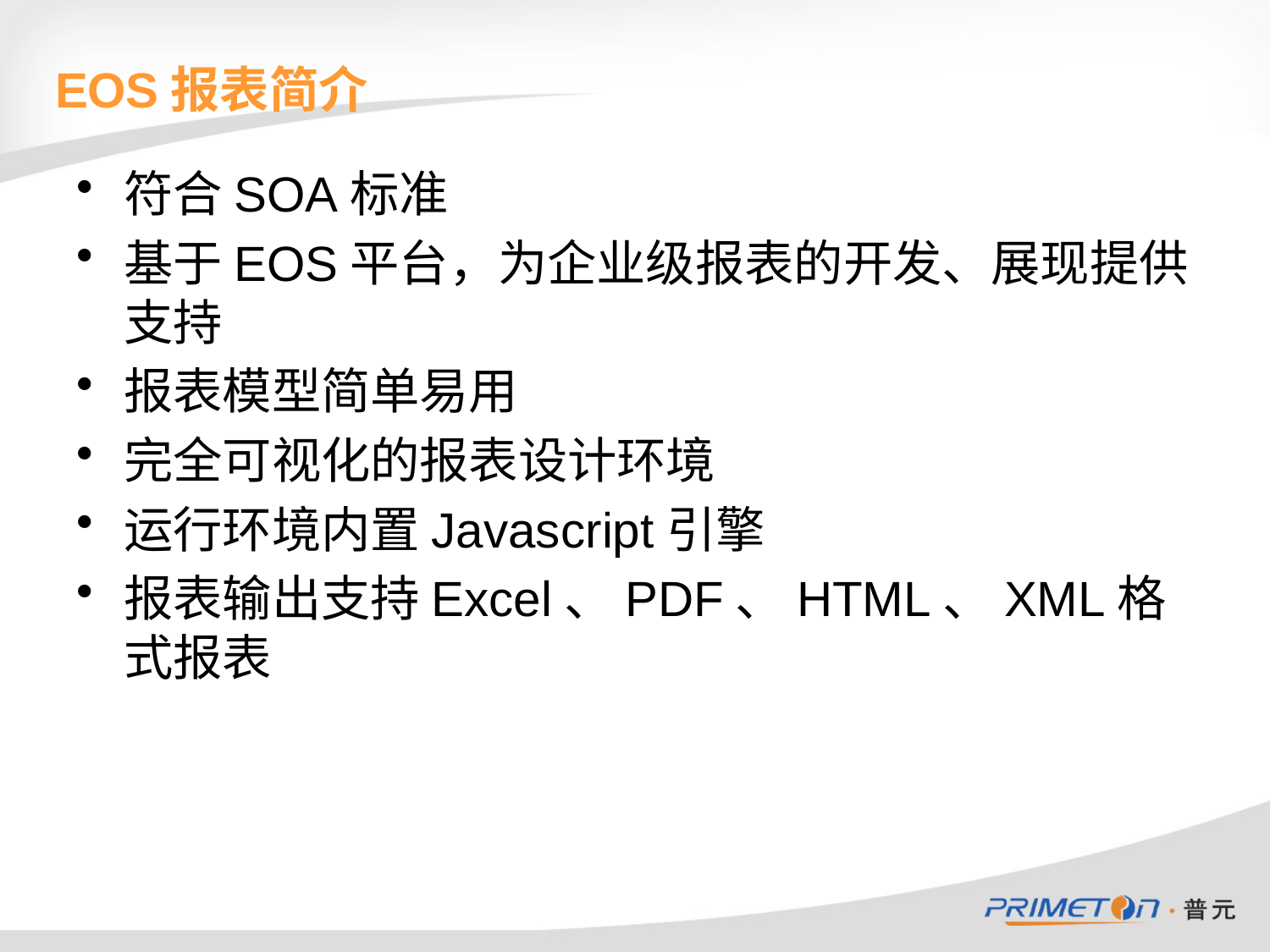

# EOS报表简介
符合SOA标准
基于EOS平台，为企业级报表的开发、展现提供支持
报表模型简单易用
完全可视化的报表设计环境
运行环境内置Javascript引擎
报表输出支持Excel、PDF、HTML、XML格式报表